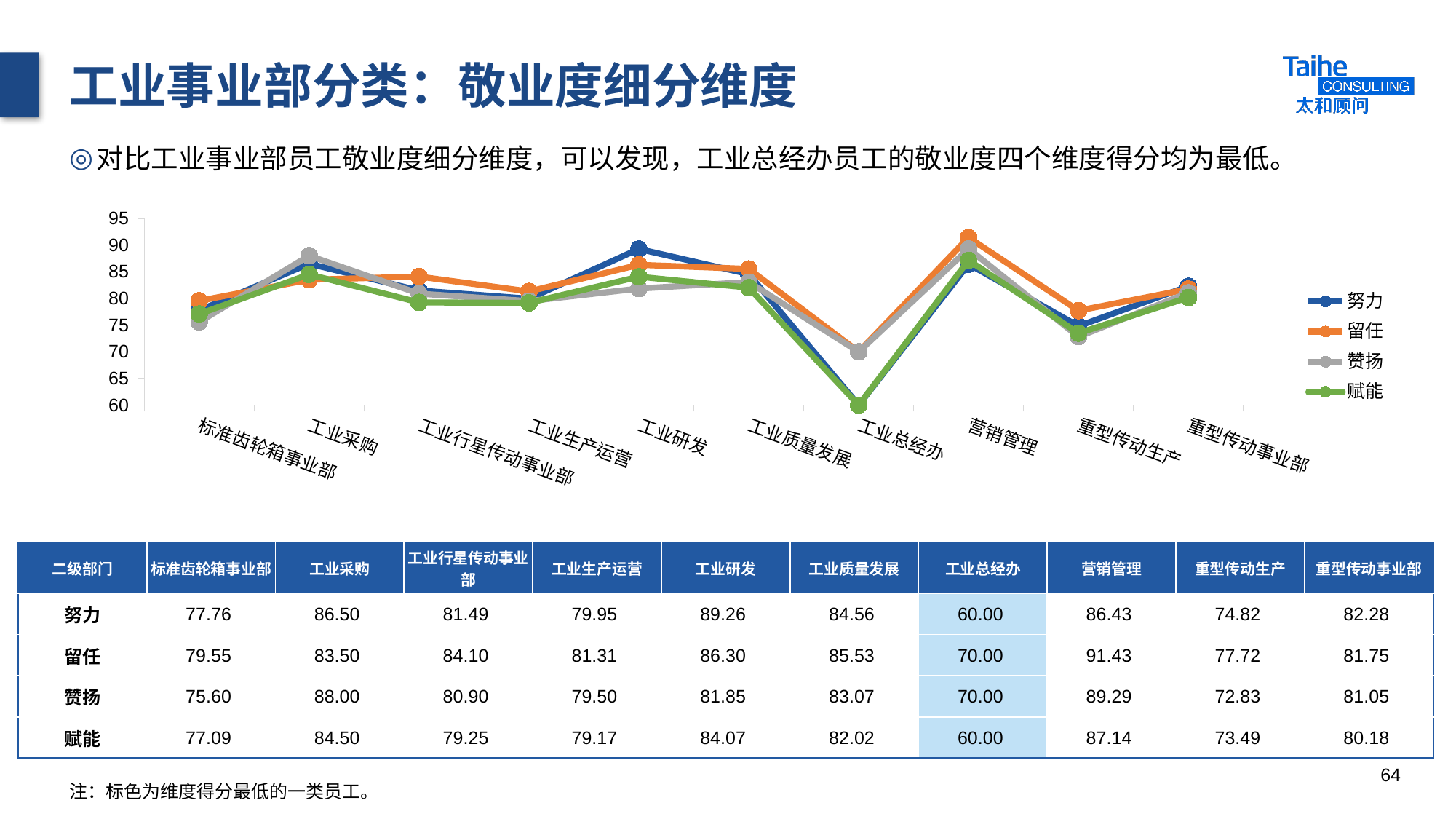

# 工业事业部分类：敬业度细分维度
对比工业事业部员工敬业度细分维度，可以发现，工业总经办员工的敬业度四个维度得分均为最低。

### Chart

| Category | 努力 | 留任 | 赞扬 | 赋能 |
|---|---|---|---|---|
| 标准齿轮箱事业部 | 77.76 | 79.55 | 75.6 | 77.09 |
| 工业采购 | 86.5 | 83.5 | 88.0 | 84.5 |
| 工业行星传动事业部 | 81.49 | 84.1 | 80.9 | 79.25 |
| 工业生产运营 | 79.95 | 81.31 | 79.5 | 79.17 |
| 工业研发 | 89.26 | 86.3 | 81.85 | 84.07 |
| 工业质量发展 | 84.56 | 85.53 | 83.07 | 82.02 |
| 工业总经办 | 60.0 | 70.0 | 70.0 | 60.0 |
| 营销管理 | 86.43 | 91.43 | 89.29 | 87.14 |
| 重型传动生产 | 74.82 | 77.72 | 72.83 | 73.49 |
| 重型传动事业部 | 82.28 | 81.75 | 81.05 | 80.18 |
| 二级部门 | 标准齿轮箱事业部 | 工业采购 | 工业行星传动事业部 | 工业生产运营 | 工业研发 | 工业质量发展 | 工业总经办 | 营销管理 | 重型传动生产 | 重型传动事业部 |
| --- | --- | --- | --- | --- | --- | --- | --- | --- | --- | --- |
| 努力 | 77.76 | 86.50 | 81.49 | 79.95 | 89.26 | 84.56 | 60.00 | 86.43 | 74.82 | 82.28 |
| 留任 | 79.55 | 83.50 | 84.10 | 81.31 | 86.30 | 85.53 | 70.00 | 91.43 | 77.72 | 81.75 |
| 赞扬 | 75.60 | 88.00 | 80.90 | 79.50 | 81.85 | 83.07 | 70.00 | 89.29 | 72.83 | 81.05 |
| 赋能 | 77.09 | 84.50 | 79.25 | 79.17 | 84.07 | 82.02 | 60.00 | 87.14 | 73.49 | 80.18 |
64
注：标色为维度得分最低的一类员工。